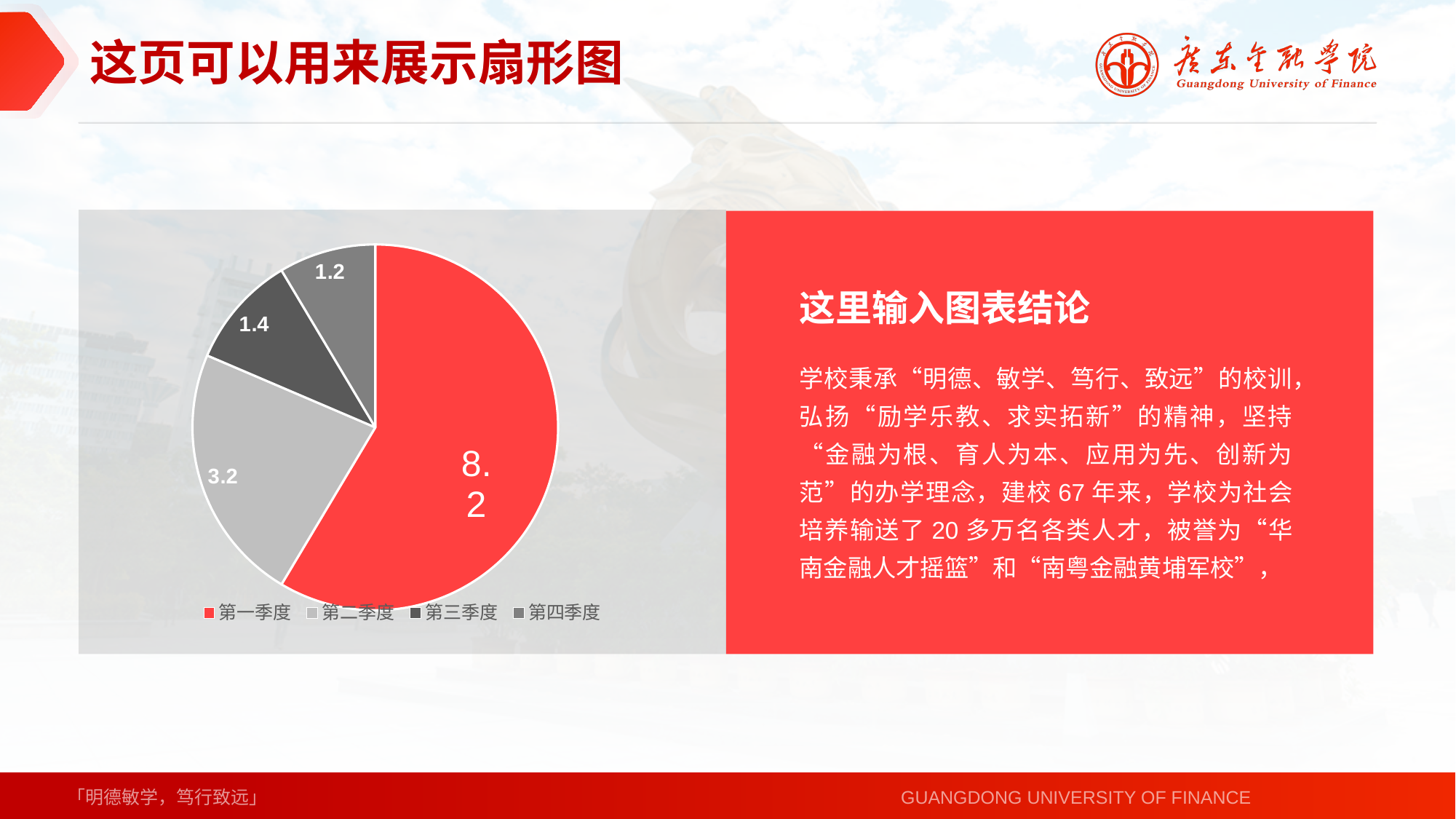

这页可以用来展示扇形图

### Chart

| Category | 销售额 |
|---|---|
| 第一季度 | 8.2 |
| 第二季度 | 3.2 |
| 第三季度 | 1.4 |
| 第四季度 | 1.2 |

这里输入图表结论
学校秉承“明德、敏学、笃行、致远”的校训，弘扬“励学乐教、求实拓新”的精神，坚持“金融为根、育人为本、应用为先、创新为范”的办学理念，建校67年来，学校为社会培养输送了20多万名各类人才，被誉为“华南金融人才摇篮”和“南粤金融黄埔军校”，